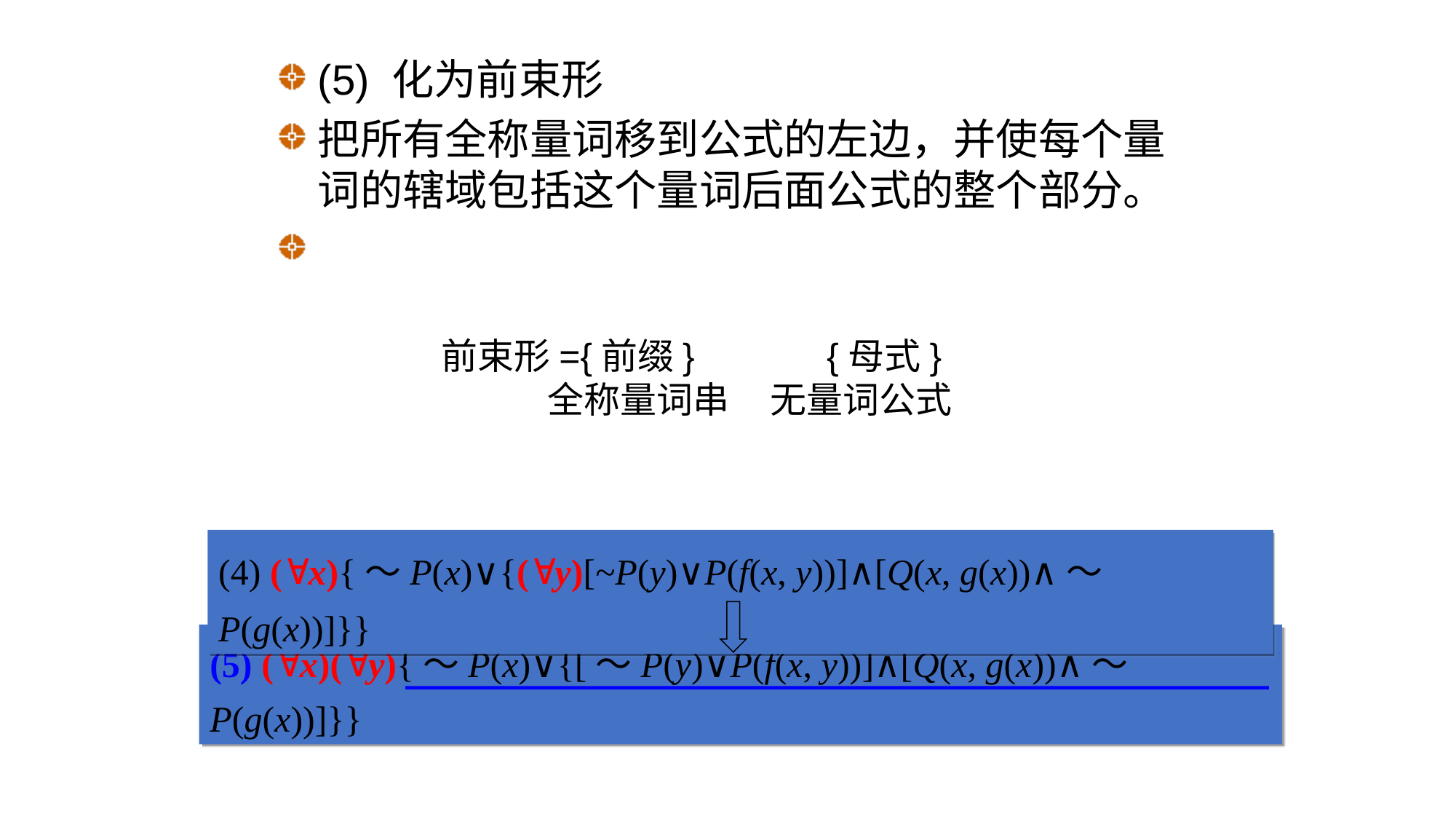

(5) 化为前束形
把所有全称量词移到公式的左边，并使每个量词的辖域包括这个量词后面公式的整个部分。

                   前束形={前缀}             {母式}
                                全称量词串     无量词公式

(4) (∀x){～P(x)∨{(∀y)[~P(y)∨P(f(x, y))]∧[Q(x, g(x))∧～P(g(x))]}}

(5) (∀x)(∀y){～P(x)∨{[～P(y)∨P(f(x, y))]∧[Q(x, g(x))∧～P(g(x))]}}